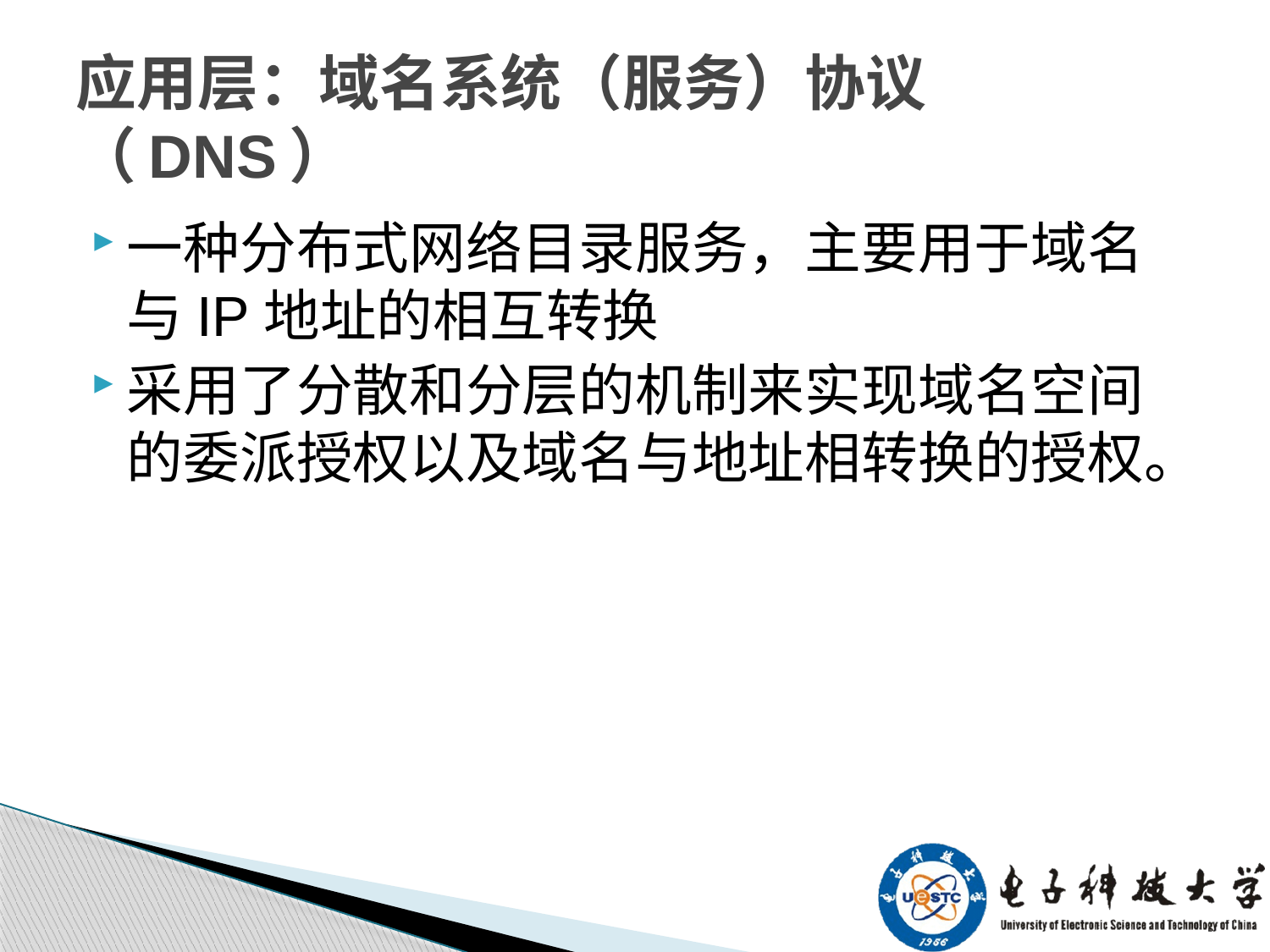

# 应用层：域名系统（服务）协议（DNS）
一种分布式网络目录服务，主要用于域名与IP地址的相互转换
采用了分散和分层的机制来实现域名空间的委派授权以及域名与地址相转换的授权。